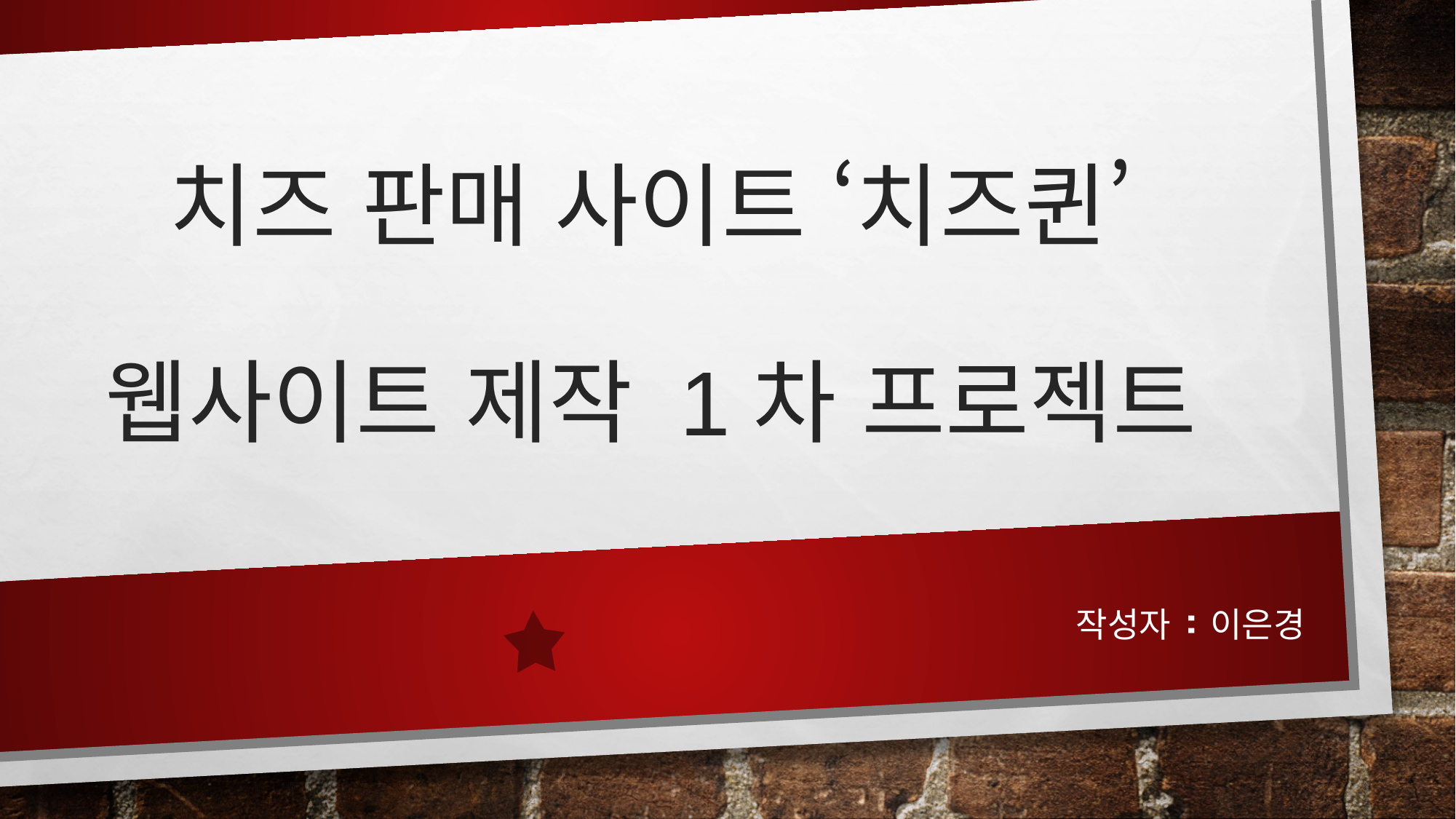

# 치즈 판매 사이트 ‘치즈퀸’ 웹사이트 제작 1차 프로젝트
작성자 : 이은경